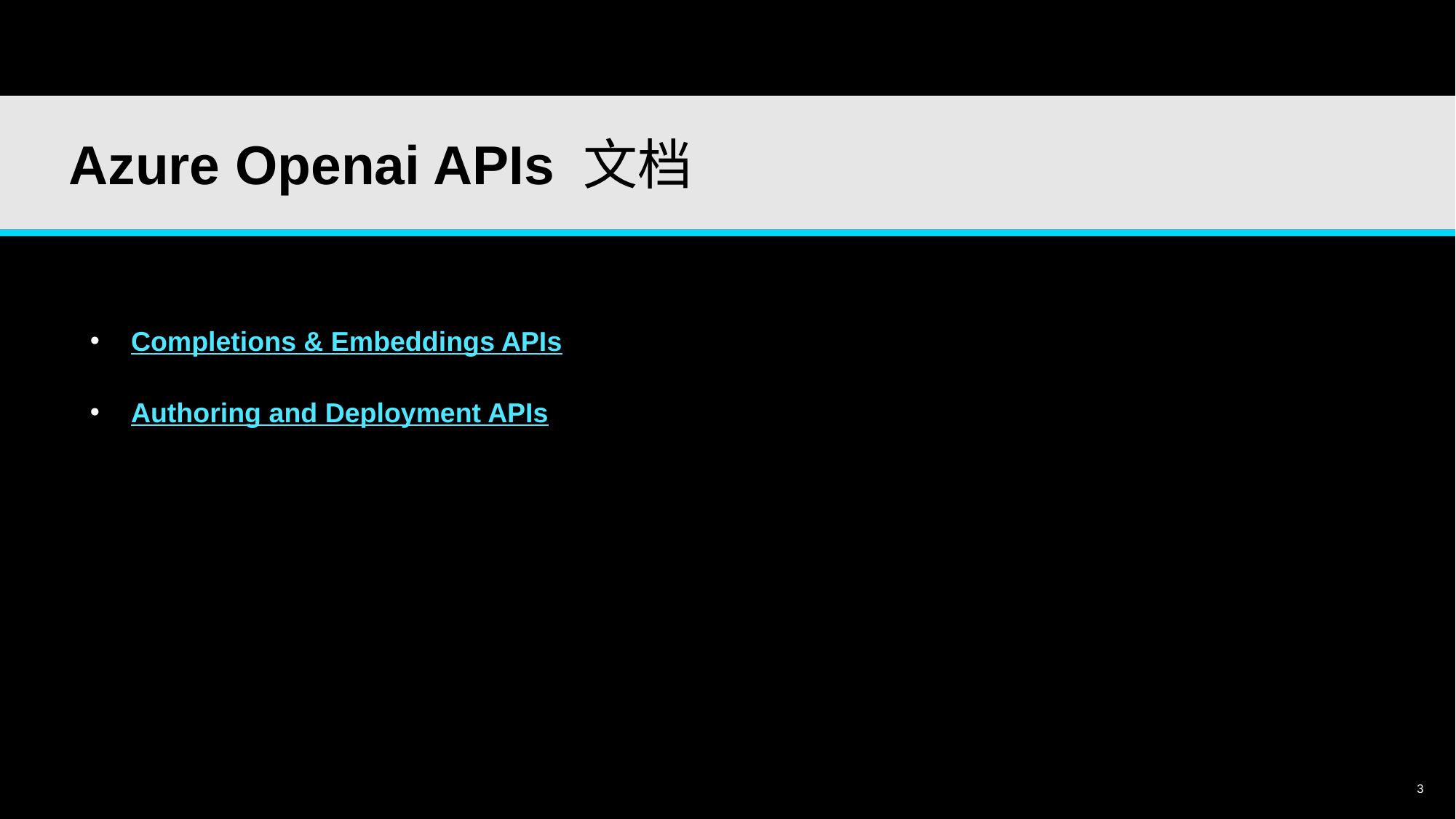

# Azure Openai APIs 文档

Completions & Embeddings APIs

Authoring and Deployment APIs
Microsoft Confidential
3